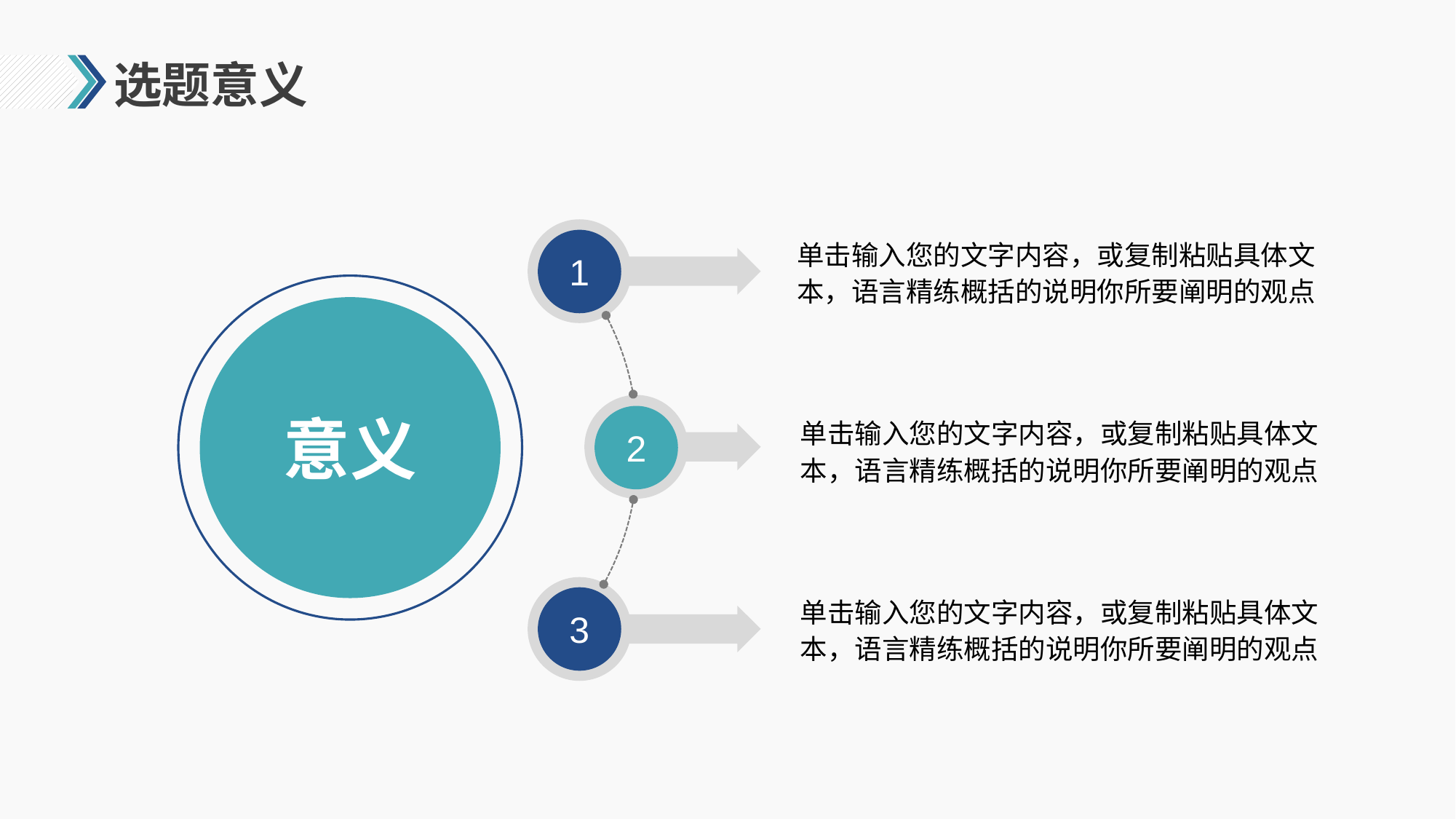

# 选题意义

单击输入您的文字内容，或复制粘贴具体文本，语言精练概括的说明你所要阐明的观点
1

2
意义
单击输入您的文字内容，或复制粘贴具体文本，语言精练概括的说明你所要阐明的观点

单击输入您的文字内容，或复制粘贴具体文本，语言精练概括的说明你所要阐明的观点
3